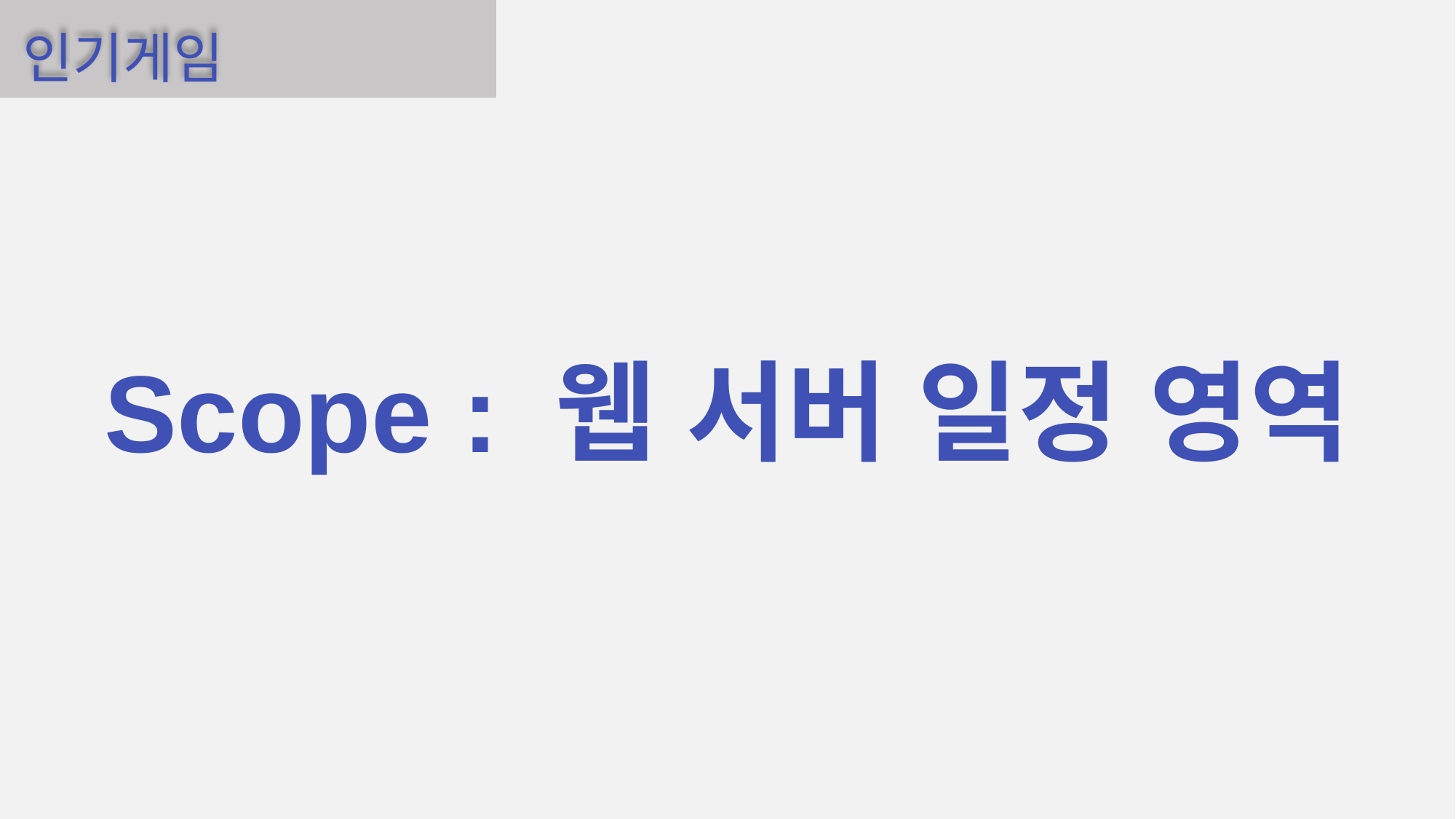

인기게임
Scope : 웹 서버 일정 영역